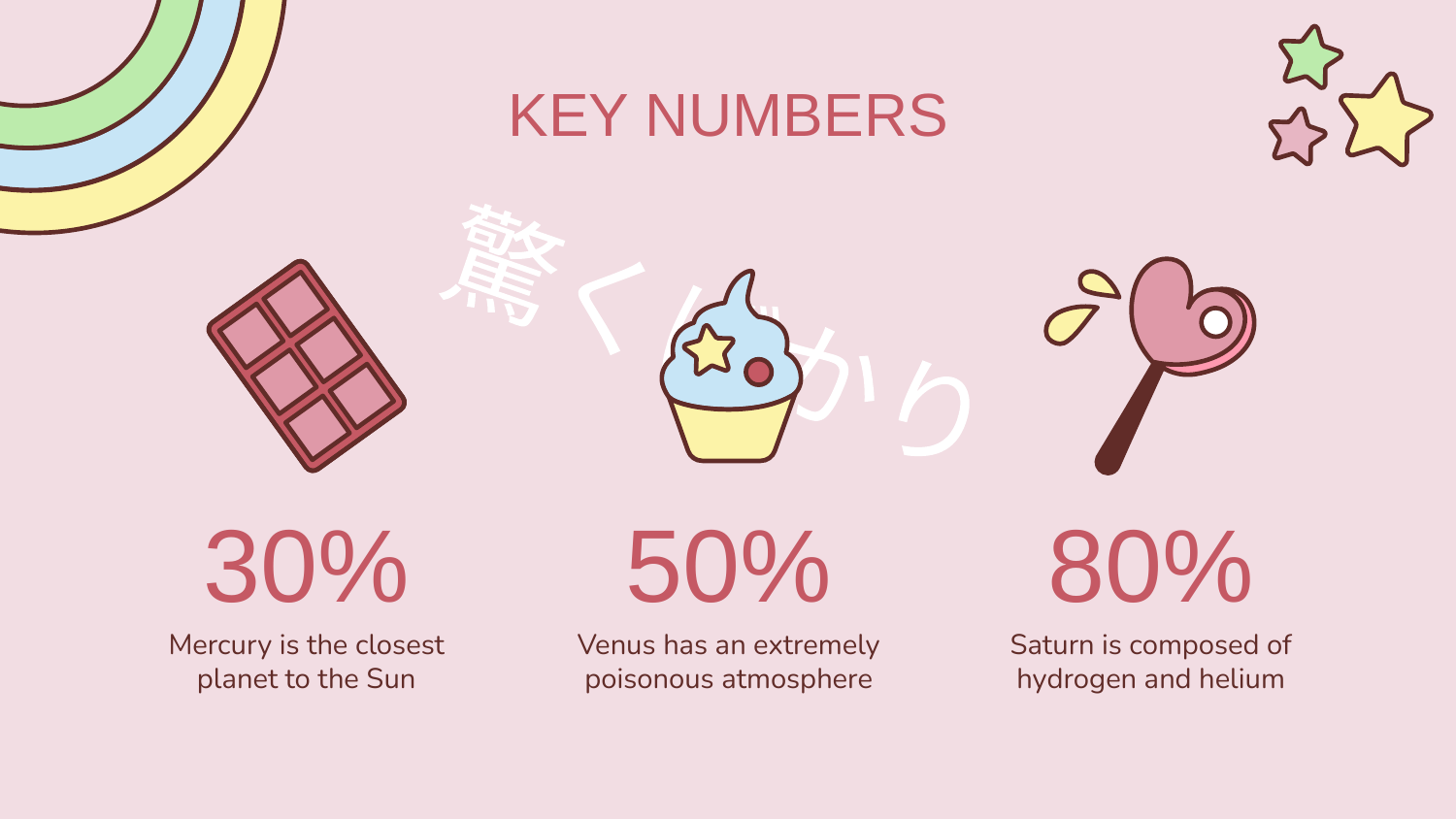

# KEY NUMBERS

驚くばかり
30%
50%
80%
Mercury is the closest planet to the Sun
Venus has an extremely poisonous atmosphere
Saturn is composed of hydrogen and helium